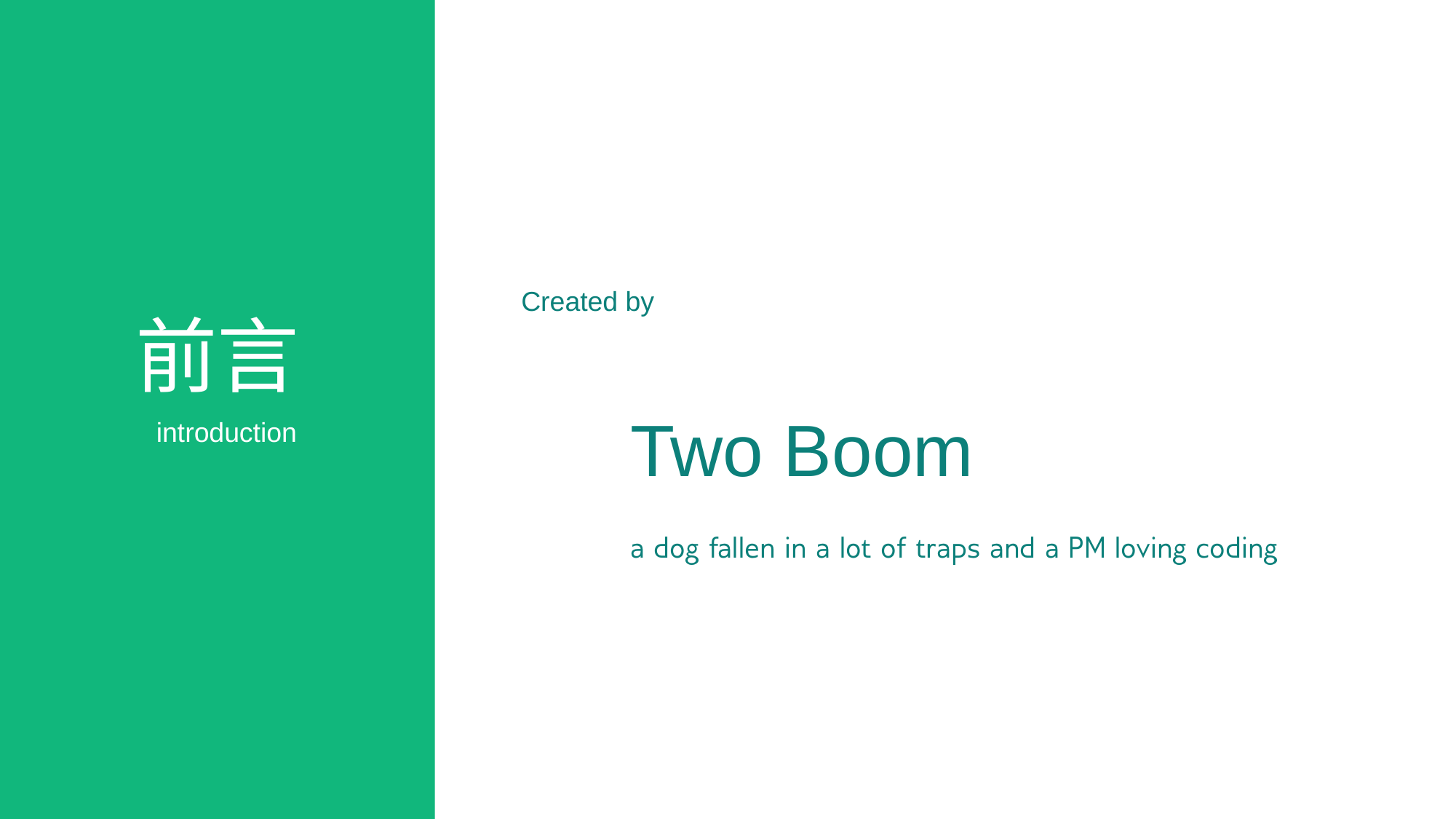

Created by
Two Boom
a dog fallen in a lot of traps and a PM loving coding
前言
introduction